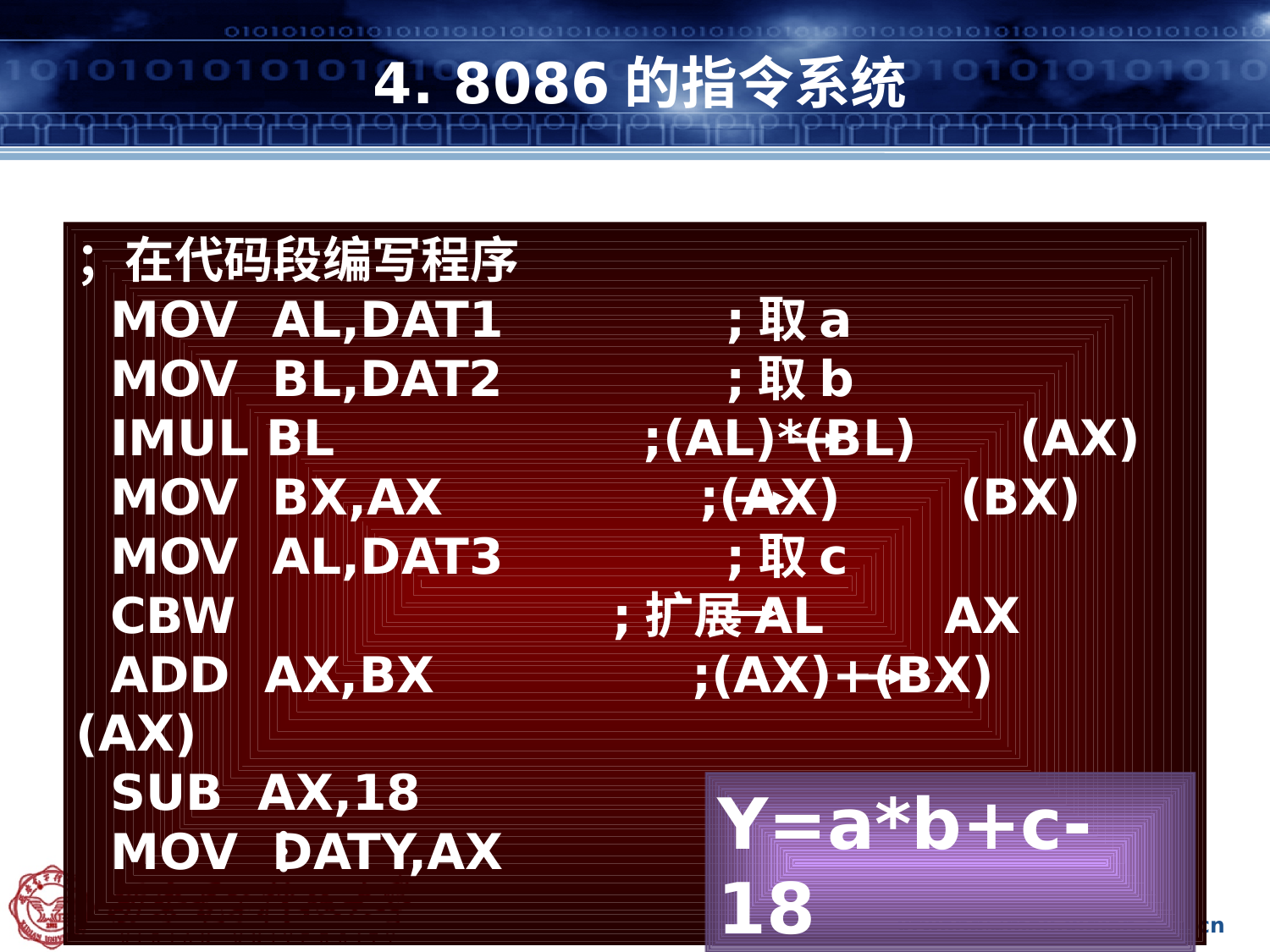

# 4. 8086的指令系统
；在代码段编写程序
  MOV  AL,DAT1             ;取a
  MOV  BL,DAT2             ;取b
  IMUL BL                  ;(AL)*(BL)      (AX)
  MOV  BX,AX               ;(AX)       (BX)
  MOV  AL,DAT3             ;取c
  CBW                      ;扩展AL       AX
  ADD  AX,BX               ;(AX)+(BX)      (AX)
  SUB  AX,18
  MOV  DATY,AX

Y=a*b+c-18
…